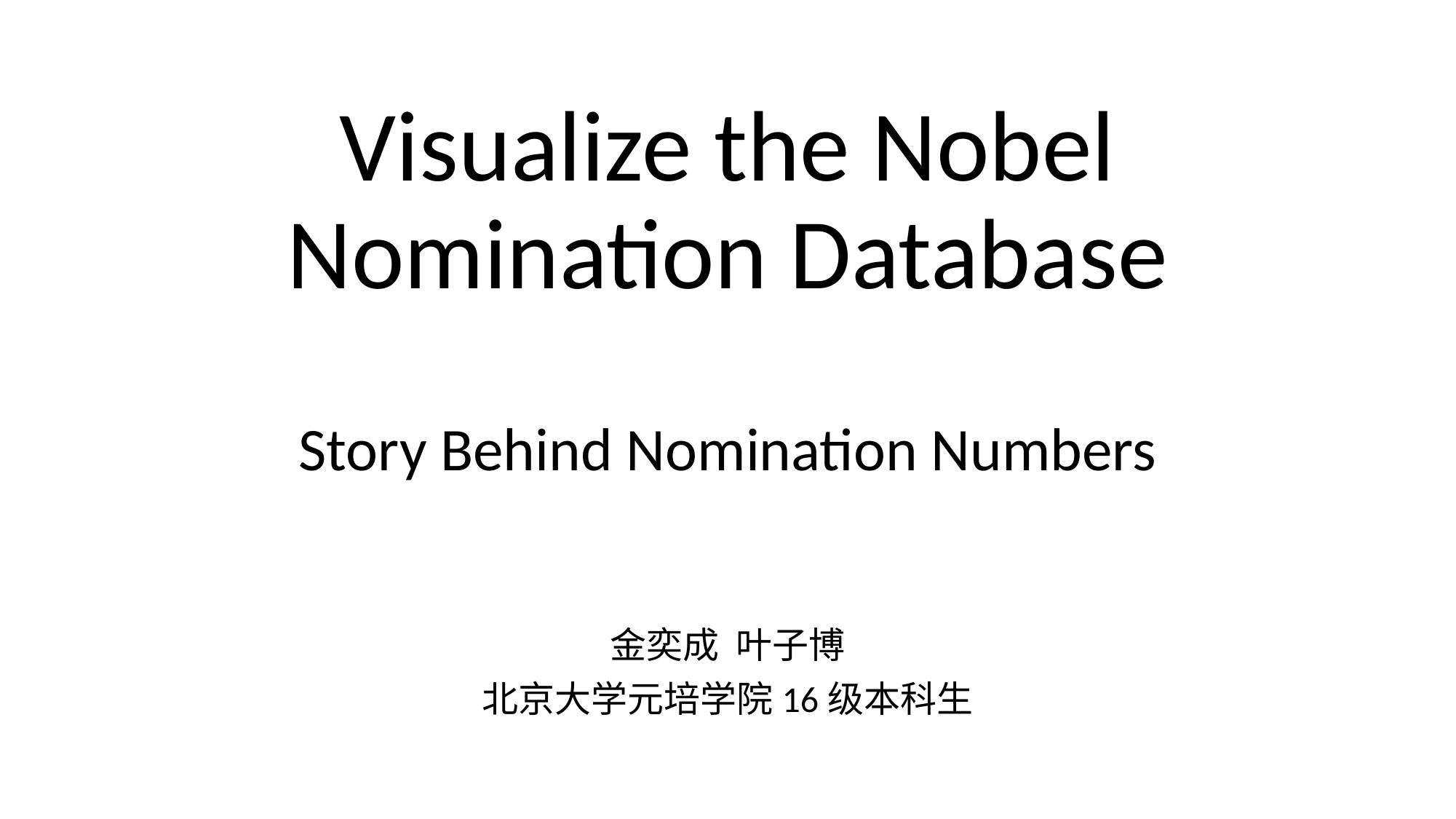

# Visualize the Nobel Nomination Database Story Behind Nomination Numbers
金奕成  叶子博
北京大学元培学院16级本科生